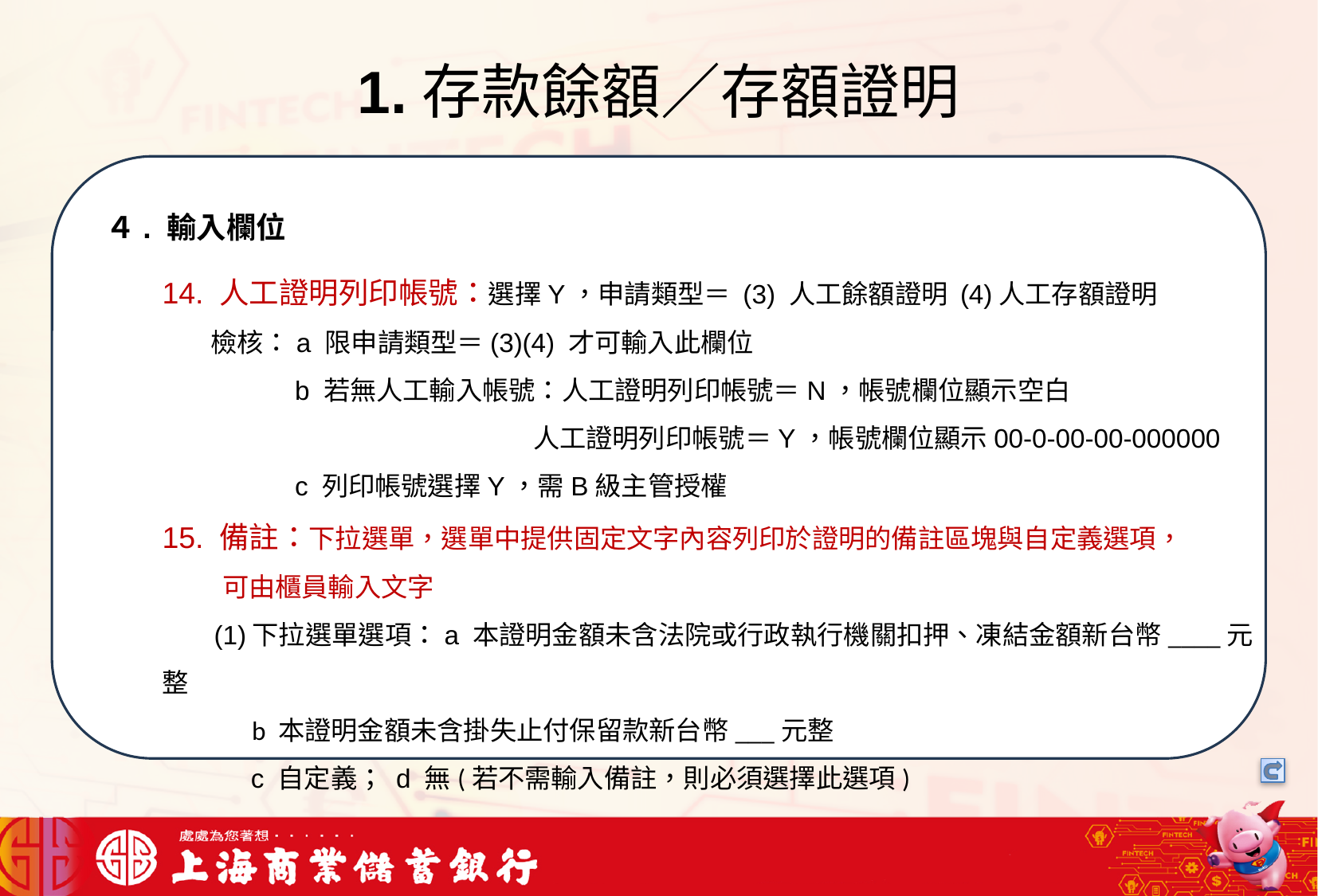

# 1.存款餘額／存額證明
我們可以將信用卡相關資料存在一個檔案中，將這些檔案中的文字進行詞向量的轉換，把文字轉成數字向量存在向量資料庫中，透過檢索器在向量資料庫搜尋與用戶問題最接近的資訊，透過生成器，生成最合適的答案回覆用戶
４. 輸入欄位
14. 人工證明列印帳號：選擇Y，申請類型＝ (3) 人工餘額證明 (4)人工存額證明
       檢核：a 限申請類型＝(3)(4) 才可輸入此欄位
                  b 若無人工輸入帳號：人工證明列印帳號＝N，帳號欄位顯示空白
                         	                     人工證明列印帳號＝Y，帳號欄位顯示00-0-00-00-000000
                  c 列印帳號選擇Y，需B級主管授權
15. 備註：下拉選單，選單中提供固定文字內容列印於證明的備註區塊與自定義選項，
         可由櫃員輸入文字
       (1)下拉選單選項：a 本證明金額未含法院或行政執行機關扣押、凍結金額新台幣____元整
               b 本證明金額未含掛失止付保留款新台幣___元整
            c 自定義； d 無(若不需輸入備註，則必須選擇此選項)